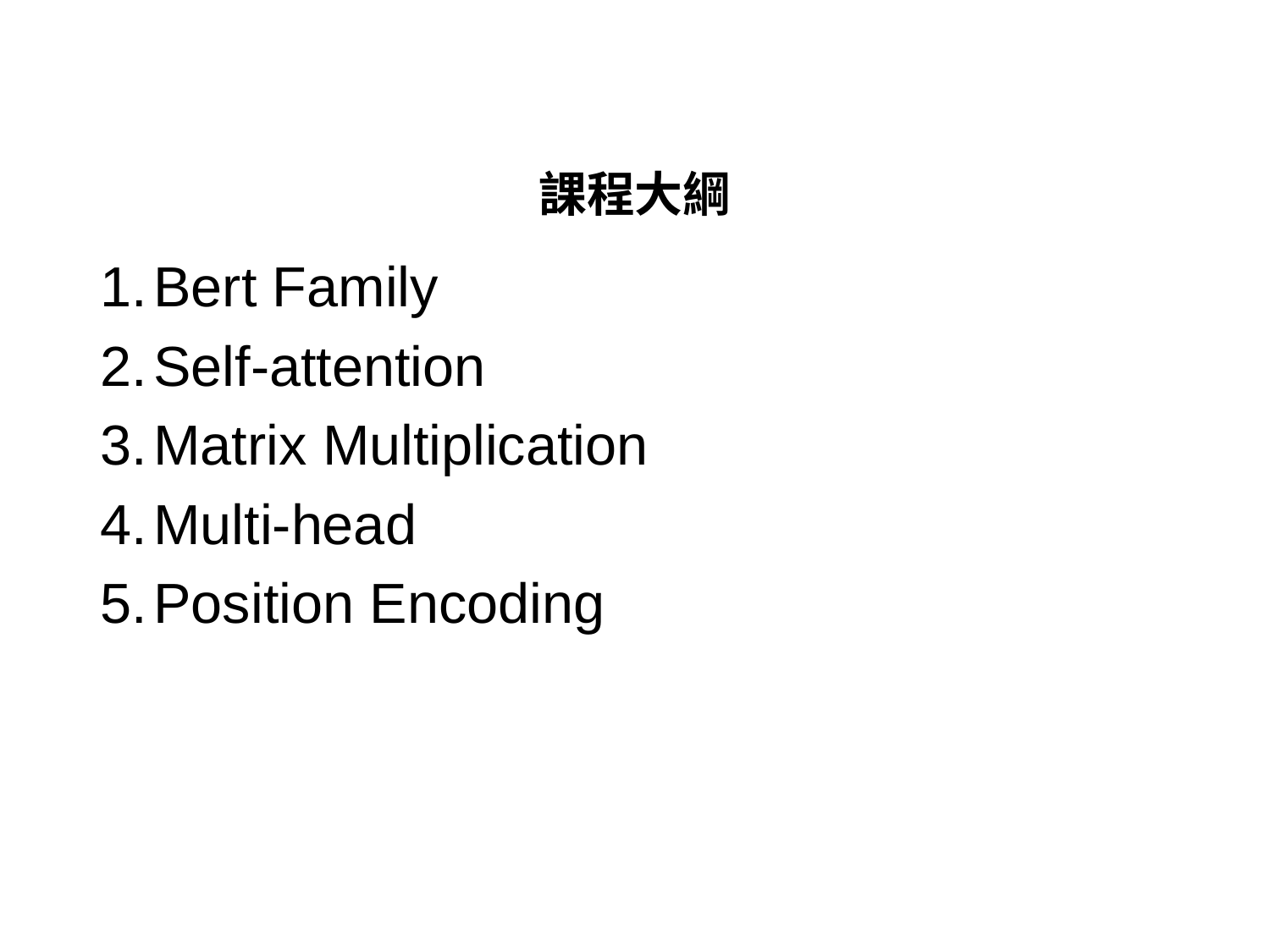

# 課程大綱
Bert Family
Self-attention
Matrix Multiplication
Multi-head
Position Encoding